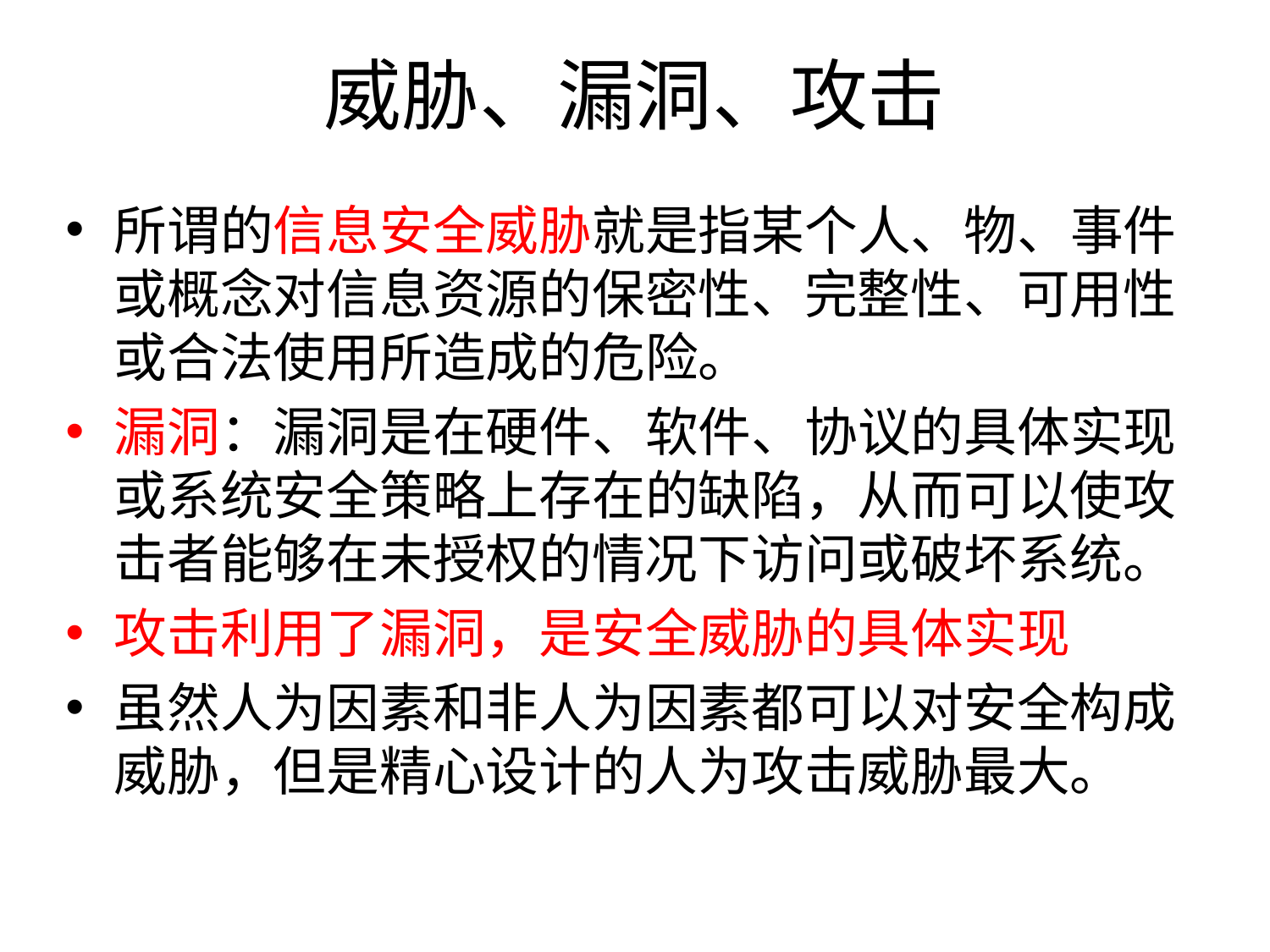

# 威胁、漏洞、攻击
所谓的信息安全威胁就是指某个人、物、事件或概念对信息资源的保密性、完整性、可用性或合法使用所造成的危险。
漏洞：漏洞是在硬件、软件、协议的具体实现或系统安全策略上存在的缺陷，从而可以使攻击者能够在未授权的情况下访问或破坏系统。
攻击利用了漏洞，是安全威胁的具体实现
虽然人为因素和非人为因素都可以对安全构成威胁，但是精心设计的人为攻击威胁最大。